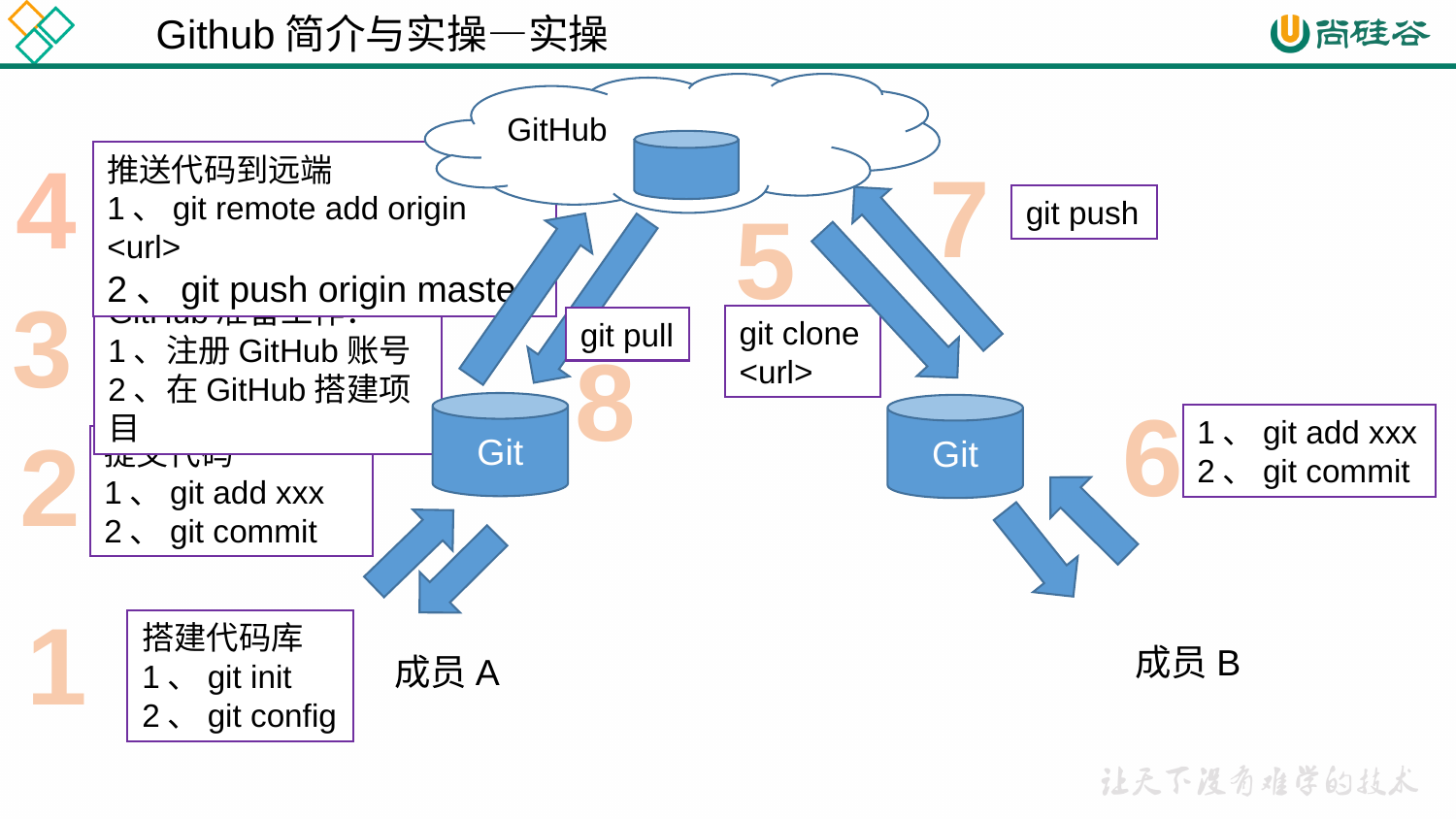

Github简介与实操—实操
GitHub
GitHub

4
7
推送代码到远端
1、git remote add origin <url>
2、git push origin master
5
git push

3

GitHub准备工作：
1、注册GitHub账号
2、在GitHub搭建项目
git clone
<url>
git pull
8
6
Git
Git
1、git add xxx
2、git commit
2
提交代码
1、git add xxx
2、git commit

1
搭建代码库
1、git init
2、git config
成员B
成员A